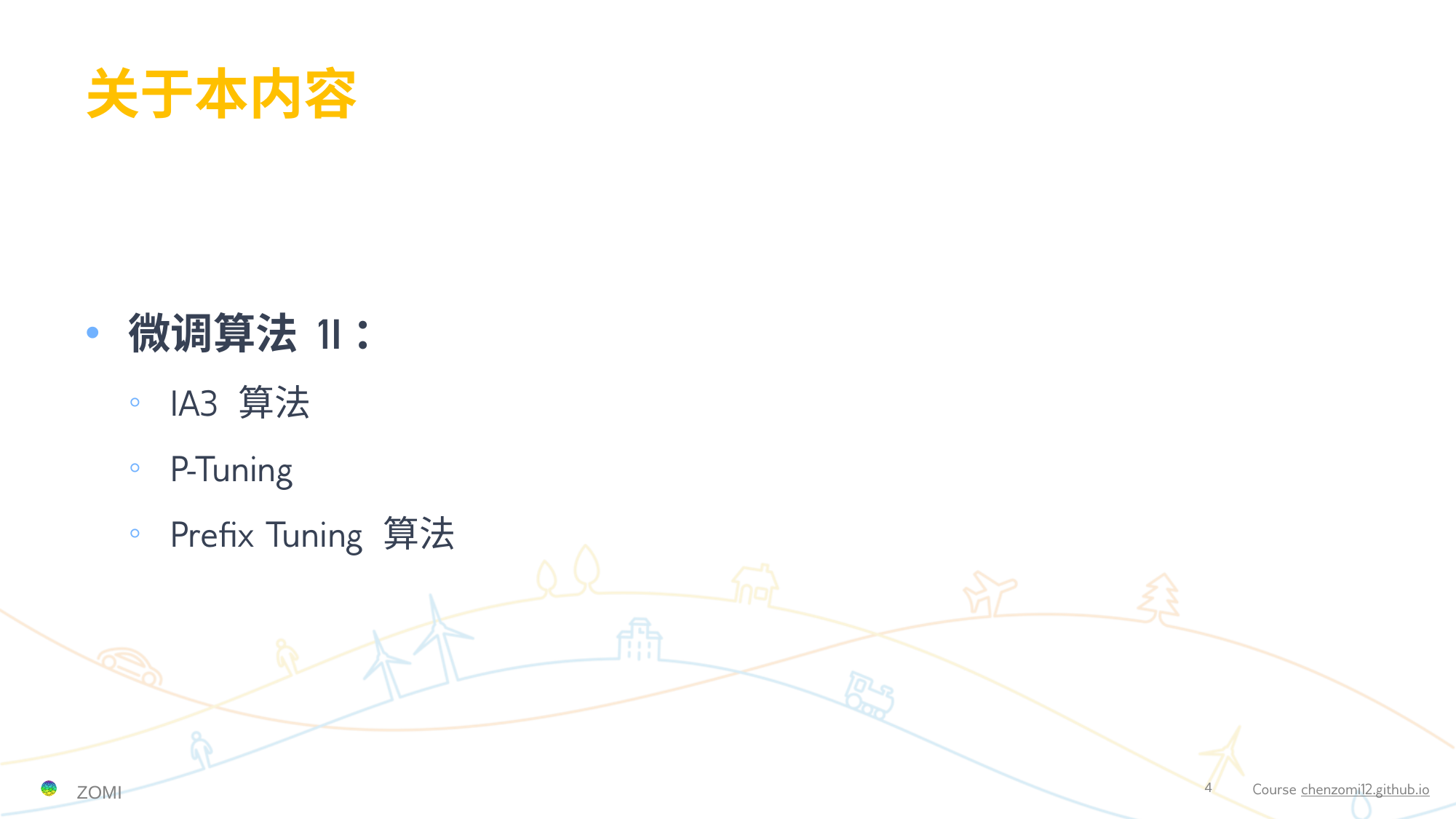

# 关于本内容
微调算法 1I：
IA3 算法
P-Tuning
Prefix Tuning 算法